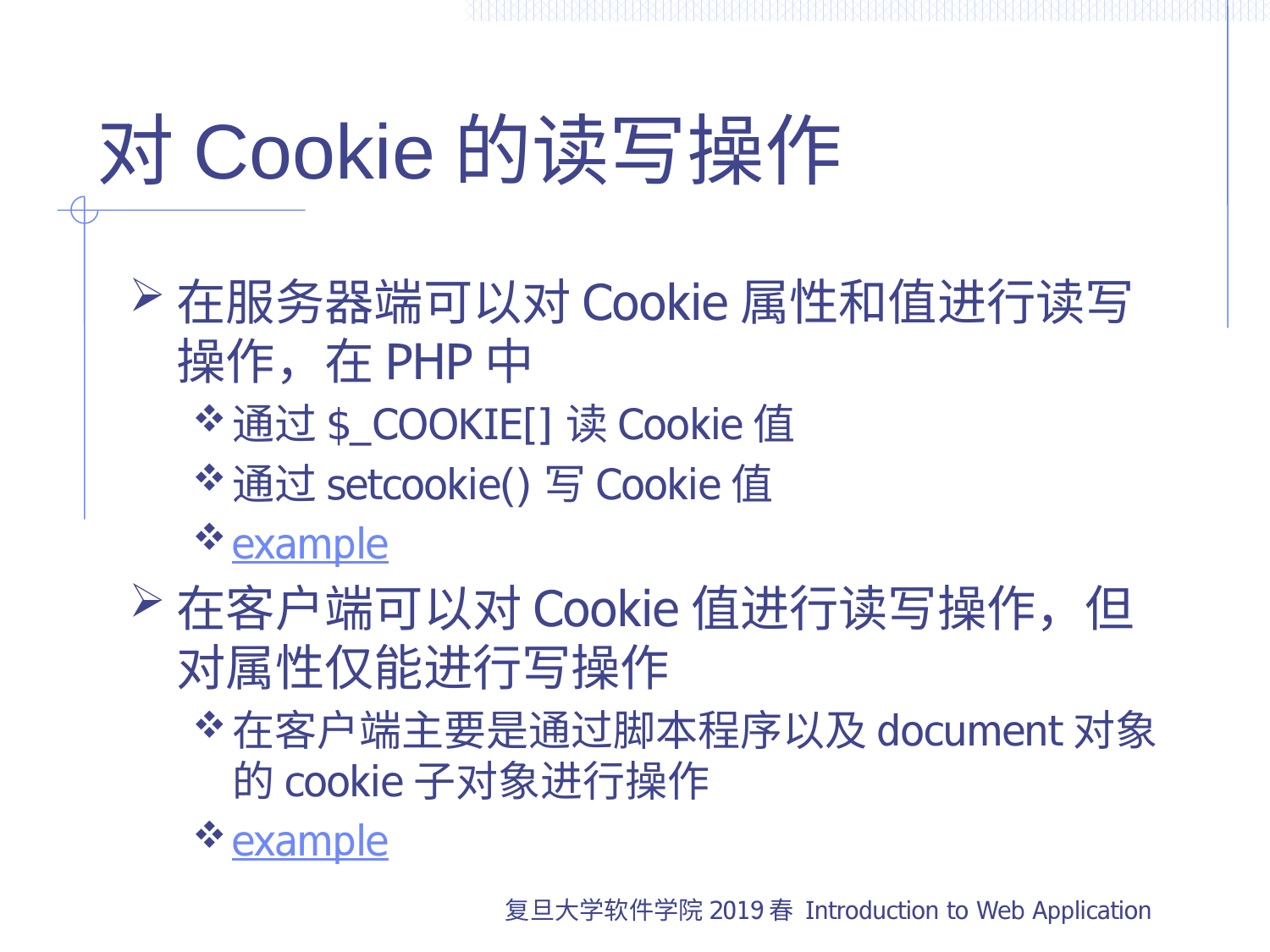

# 对Cookie的读写操作
在服务器端可以对Cookie属性和值进行读写操作，在PHP中
通过$_COOKIE[]读Cookie值
通过setcookie()写Cookie值
example
在客户端可以对Cookie值进行读写操作，但对属性仅能进行写操作
在客户端主要是通过脚本程序以及document对象的cookie子对象进行操作
example